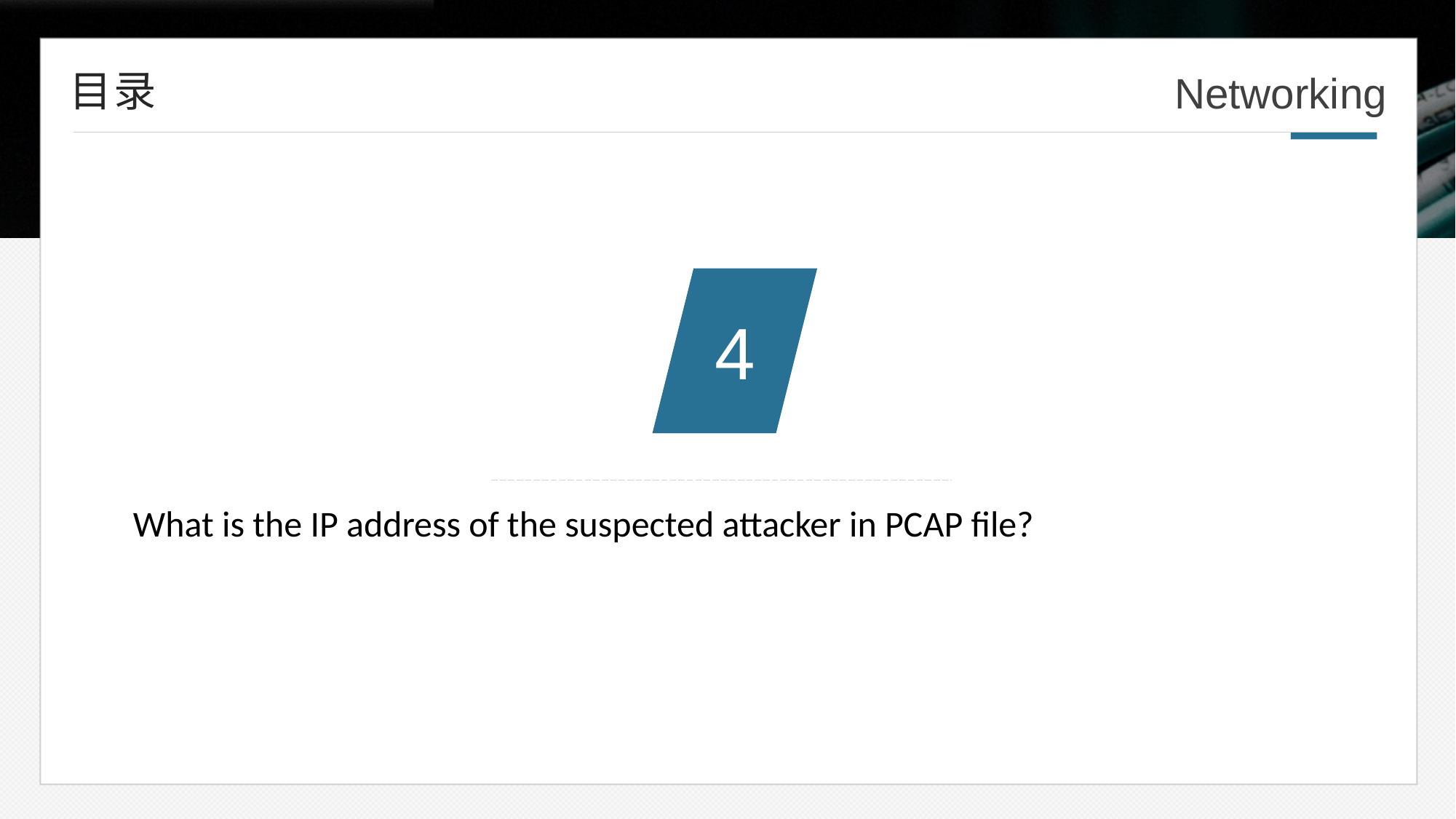

目录
Networking
4
What is the IP address of the suspected attacker in PCAP file?